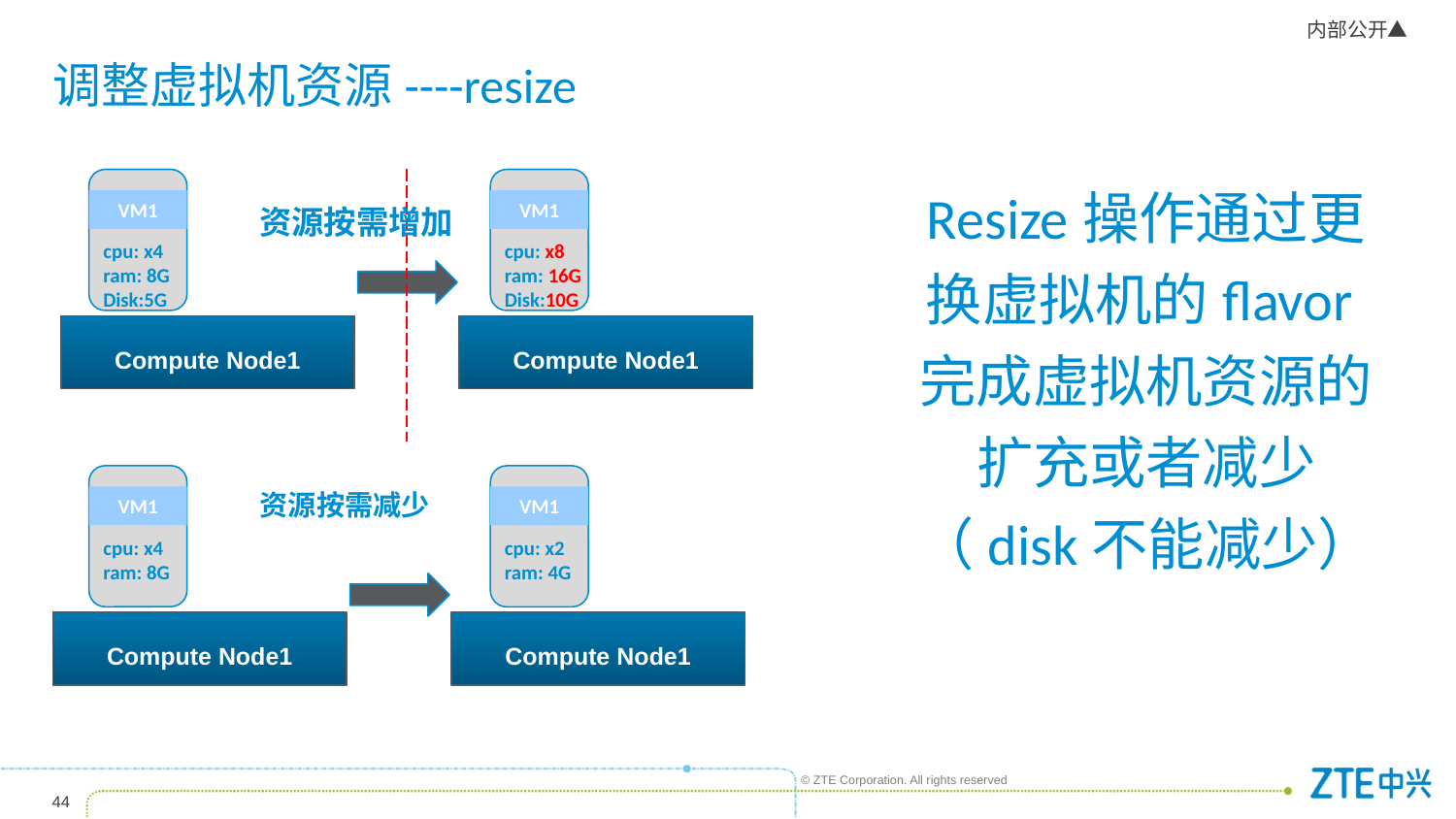

# 调整虚拟机资源----resize

VM1
cpu: x4
ram: 8G
Disk:5G

VM1
Resize操作通过更换虚拟机的flavor完成虚拟机资源的扩充或者减少（disk不能减少）

资源按需增加
cpu: x8
ram: 16G
Disk:10G

Compute Node1
Compute Node1

VM1
cpu: x4
ram: 8G

VM1
cpu: x2
ram: 4G
资源按需减少

Compute Node1
Compute Node1